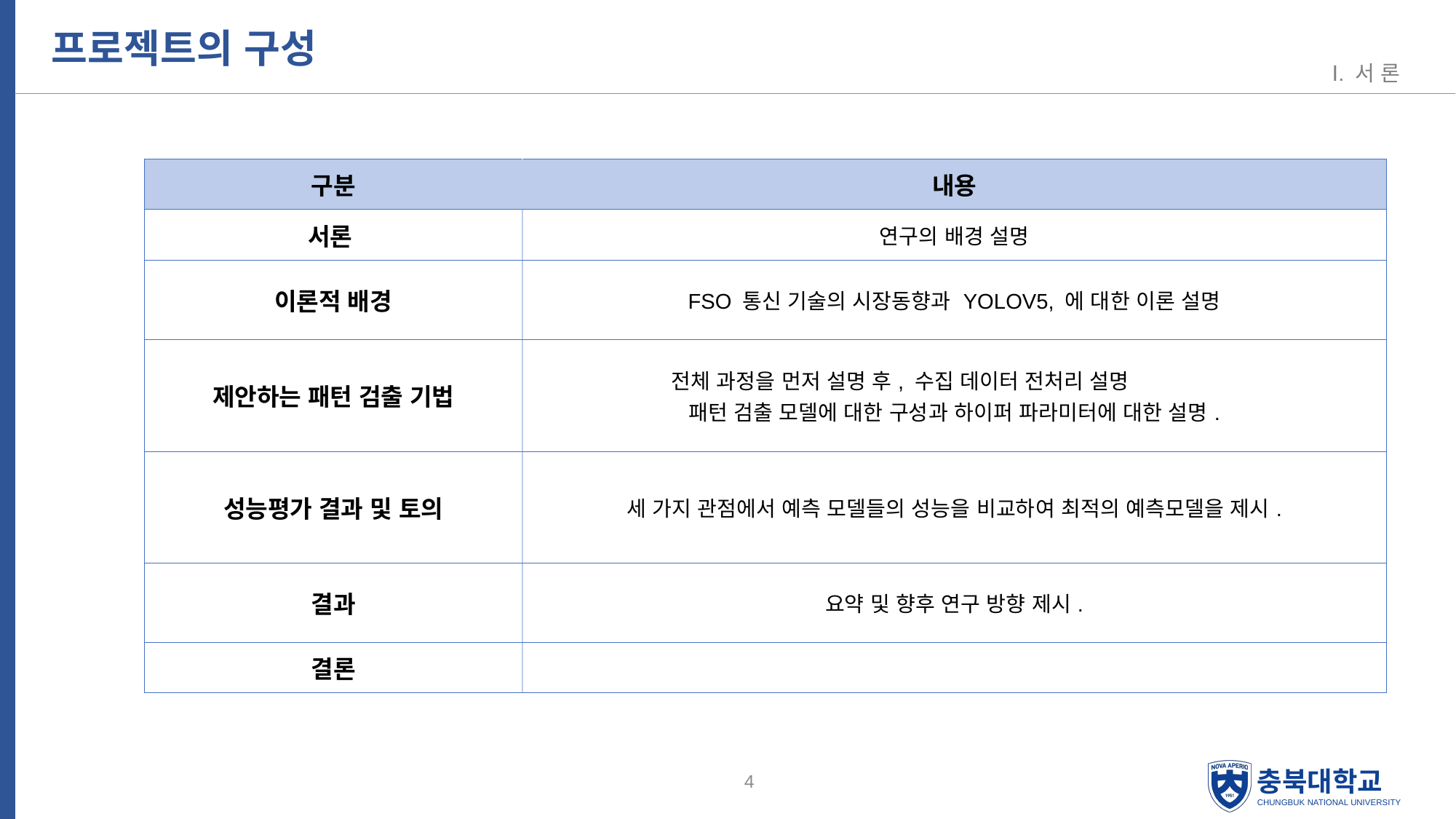

# 프로젝트의 구성
Ⅰ. 서 론
| 구분 | 내용 |
| --- | --- |
| 서론 | 연구의 배경 설명 |
| 이론적 배경 | FSO 통신 기술의 시장동향과 YOLOV5, 에 대한 이론 설명 |
| 제안하는 패턴 검출 기법 | 전체 과정을 먼저 설명 후, 수집 데이터 전처리 설명 패턴 검출 모델에 대한 구성과 하이퍼 파라미터에 대한 설명. |
| 성능평가 결과 및 토의 | 세 가지 관점에서 예측 모델들의 성능을 비교하여 최적의 예측모델을 제시. |
| 결과 | 요약 및 향후 연구 방향 제시. |
| 결론 |  |
4